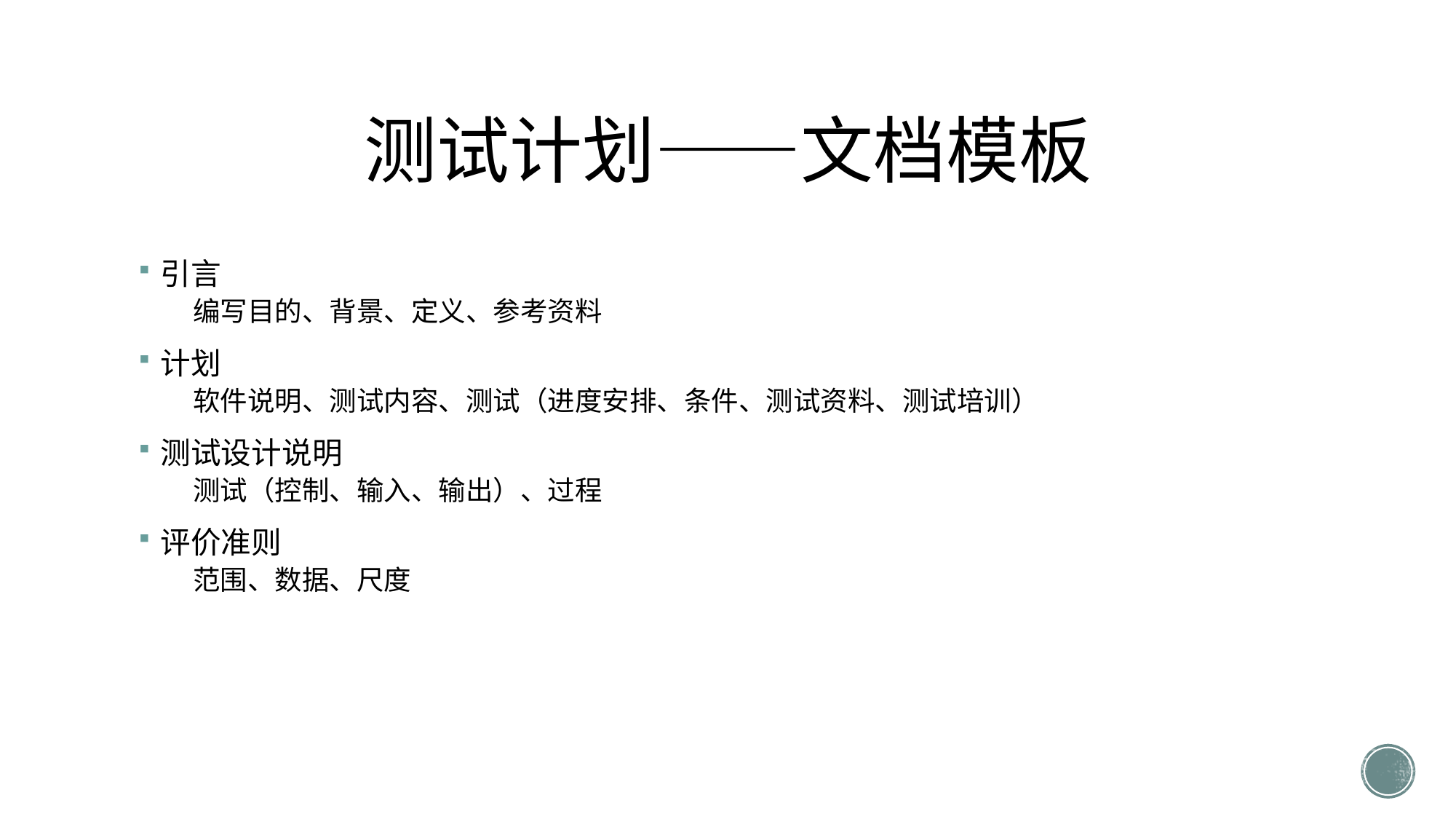

# 测试计划——文档模板
引言
编写目的、背景、定义、参考资料
计划
软件说明、测试内容、测试（进度安排、条件、测试资料、测试培训）
测试设计说明
测试（控制、输入、输出）、过程
评价准则
范围、数据、尺度